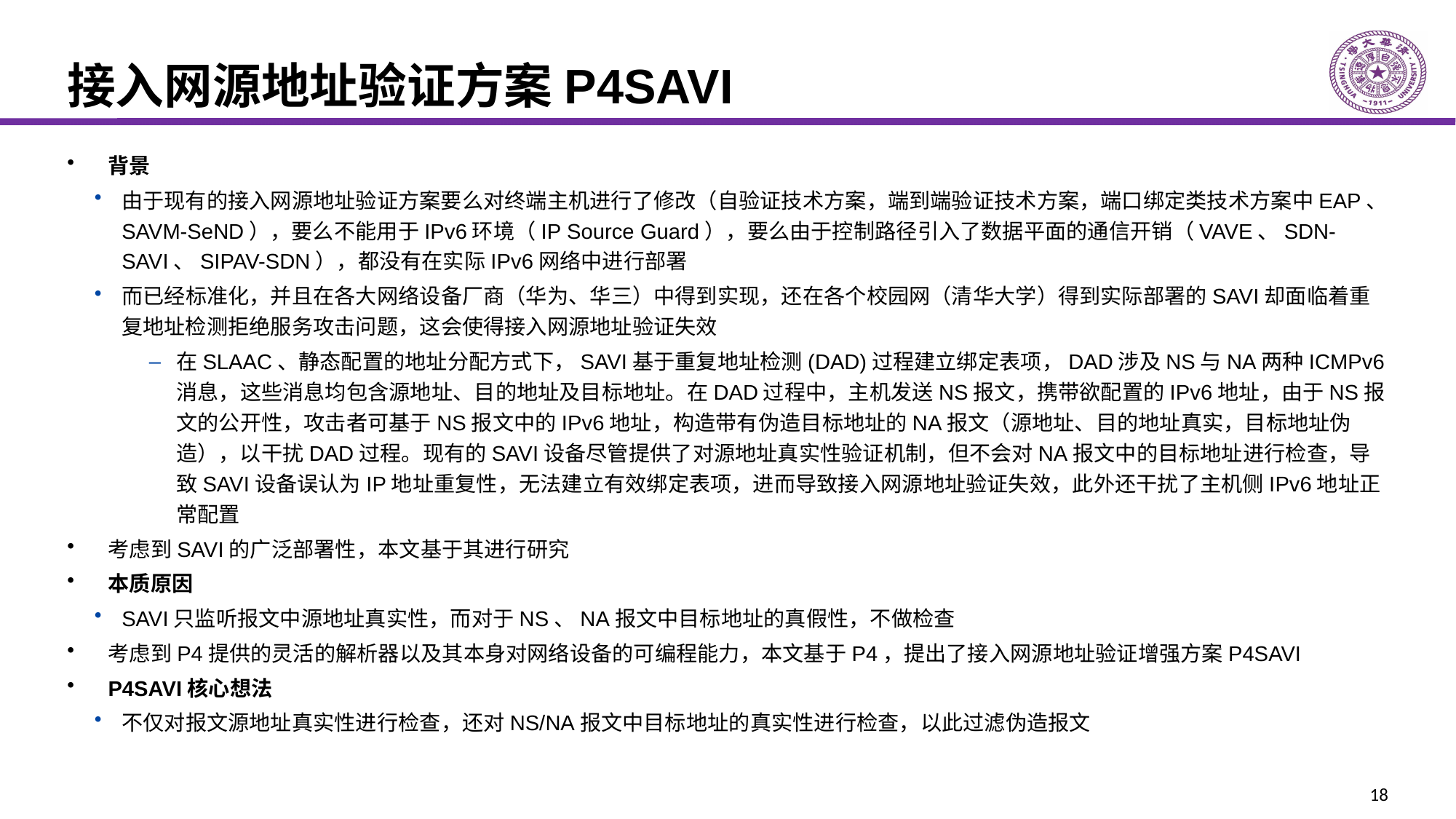

# 接入网源地址验证方案P4SAVI
背景
由于现有的接入网源地址验证方案要么对终端主机进行了修改（自验证技术方案，端到端验证技术方案，端口绑定类技术方案中EAP、SAVM-SeND），要么不能用于IPv6环境（IP Source Guard），要么由于控制路径引入了数据平面的通信开销（VAVE、SDN-SAVI、SIPAV-SDN），都没有在实际IPv6网络中进行部署
而已经标准化，并且在各大网络设备厂商（华为、华三）中得到实现，还在各个校园网（清华大学）得到实际部署的SAVI却面临着重复地址检测拒绝服务攻击问题，这会使得接入网源地址验证失效
在SLAAC、静态配置的地址分配方式下，SAVI基于重复地址检测(DAD)过程建立绑定表项，DAD涉及NS与NA两种ICMPv6消息，这些消息均包含源地址、目的地址及目标地址。在DAD过程中，主机发送NS报文，携带欲配置的IPv6地址，由于NS报文的公开性，攻击者可基于NS报文中的IPv6地址，构造带有伪造目标地址的NA报文（源地址、目的地址真实，目标地址伪造），以干扰DAD过程。现有的SAVI设备尽管提供了对源地址真实性验证机制，但不会对NA报文中的目标地址进行检查，导致SAVI设备误认为IP地址重复性，无法建立有效绑定表项，进而导致接入网源地址验证失效，此外还干扰了主机侧IPv6地址正常配置
考虑到SAVI的广泛部署性，本文基于其进行研究
本质原因
SAVI只监听报文中源地址真实性，而对于NS、NA报文中目标地址的真假性，不做检查
考虑到P4提供的灵活的解析器以及其本身对网络设备的可编程能力，本文基于P4，提出了接入网源地址验证增强方案P4SAVI
P4SAVI核心想法
不仅对报文源地址真实性进行检查，还对NS/NA报文中目标地址的真实性进行检查，以此过滤伪造报文